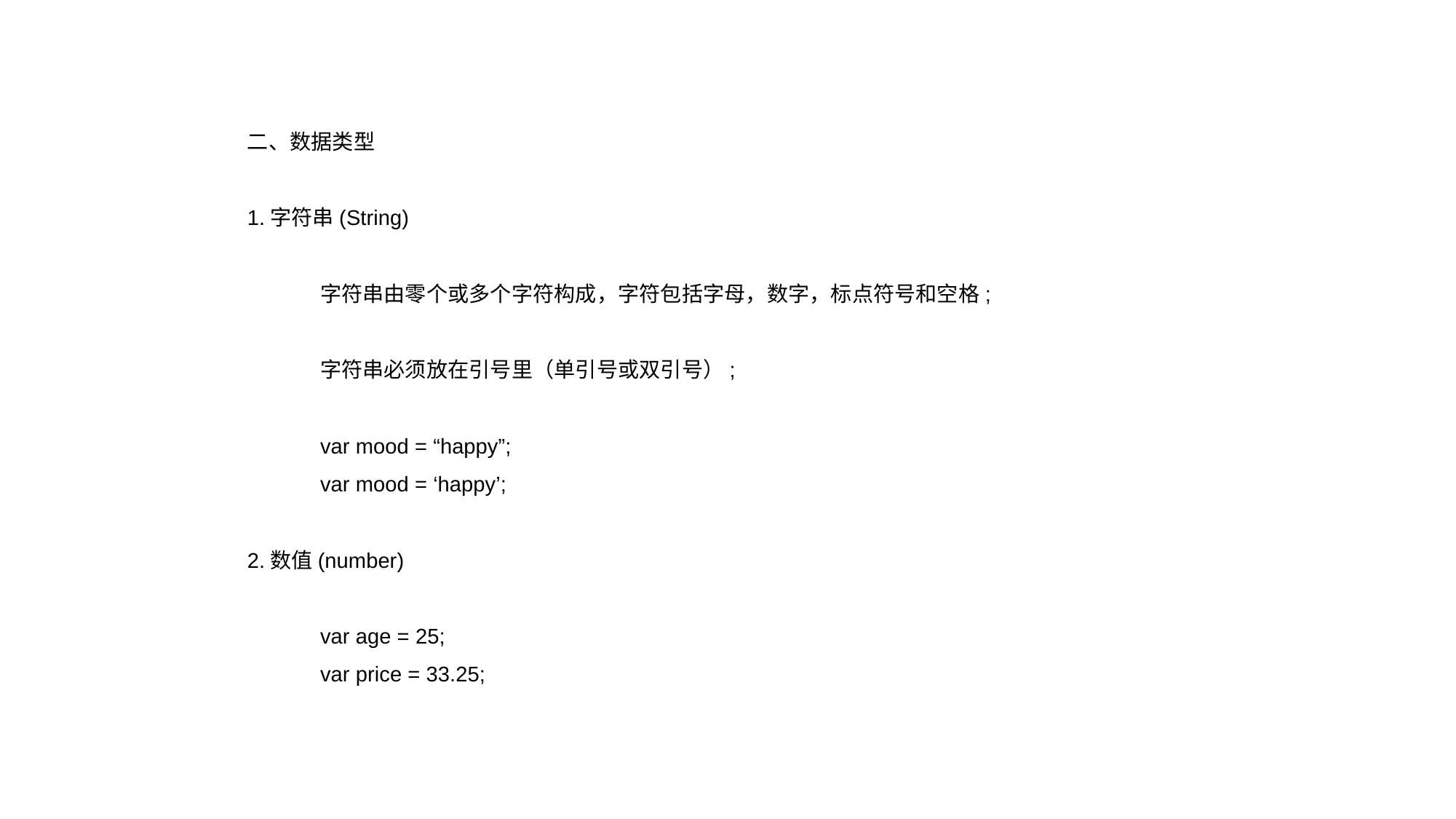

二、数据类型

1.字符串(String)

	字符串由零个或多个字符构成，字符包括字母，数字，标点符号和空格;

	字符串必须放在引号里（单引号或双引号）;

	var mood = “happy”;
	var mood = ‘happy’;

2.数值(number)

	var age = 25;
	var price = 33.25;